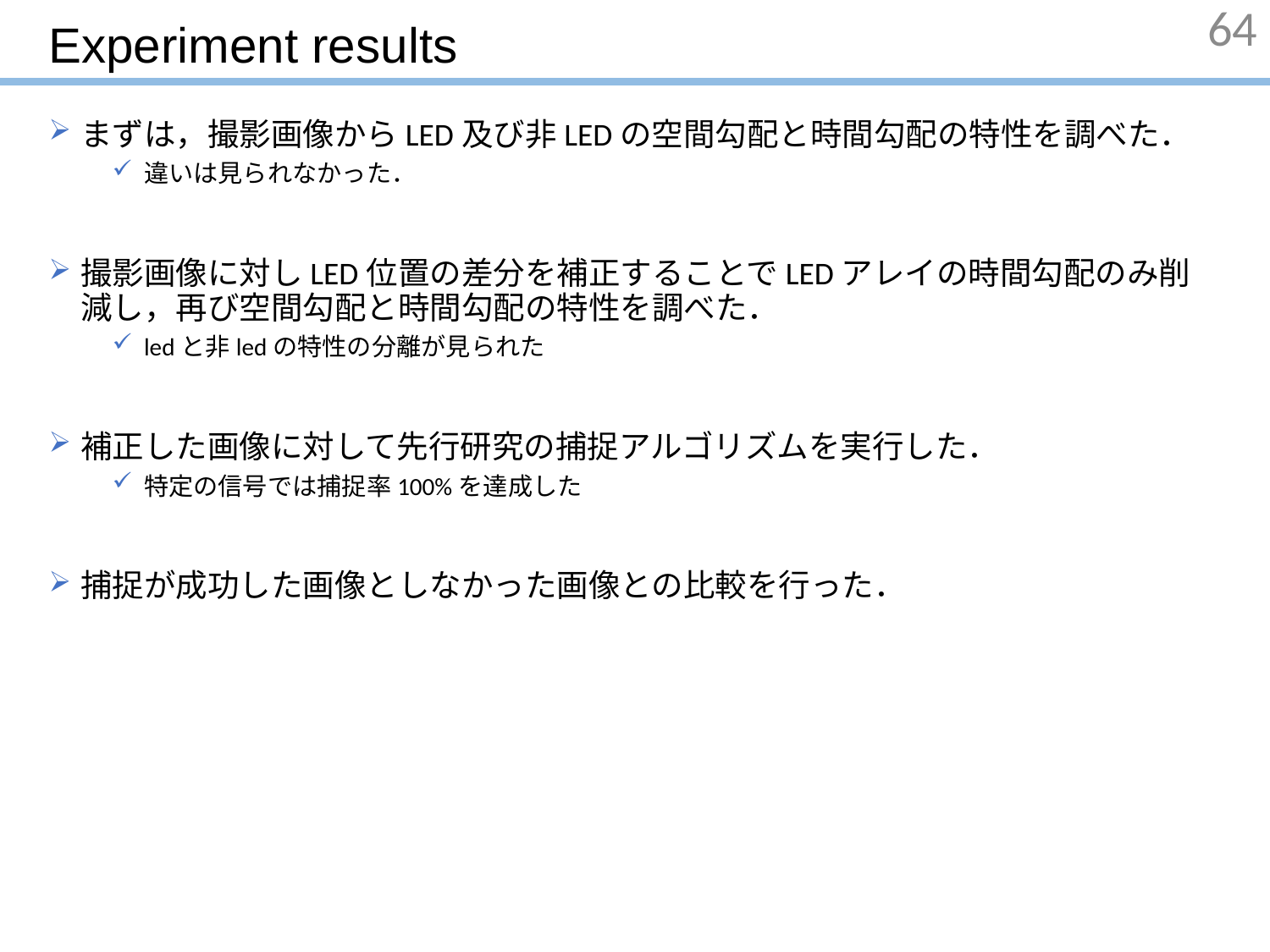

# Experiment results
64
まずは，撮影画像からLED及び非LEDの空間勾配と時間勾配の特性を調べた．
違いは見られなかった．

撮影画像に対しLED位置の差分を補正することでLEDアレイの時間勾配のみ削減し，再び空間勾配と時間勾配の特性を調べた．
ledと非ledの特性の分離が見られた

補正した画像に対して先行研究の捕捉アルゴリズムを実行した．
特定の信号では捕捉率100%を達成した

捕捉が成功した画像としなかった画像との比較を行った．